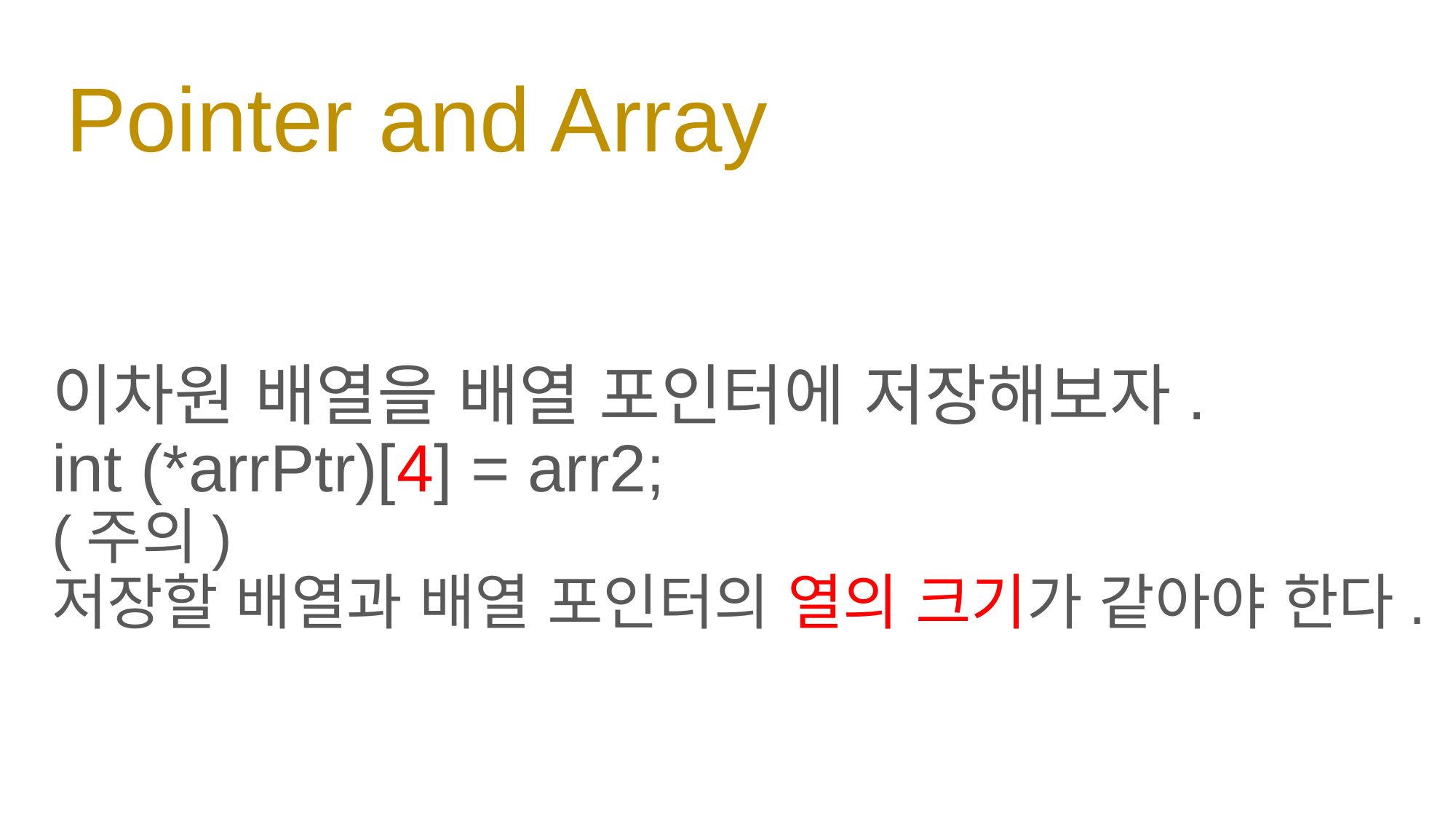

# Pointer and Array
이차원 배열을 배열 포인터에 저장해보자.
int (*arrPtr)[4] = arr2;
(주의)
저장할 배열과 배열 포인터의 열의 크기가 같아야 한다.